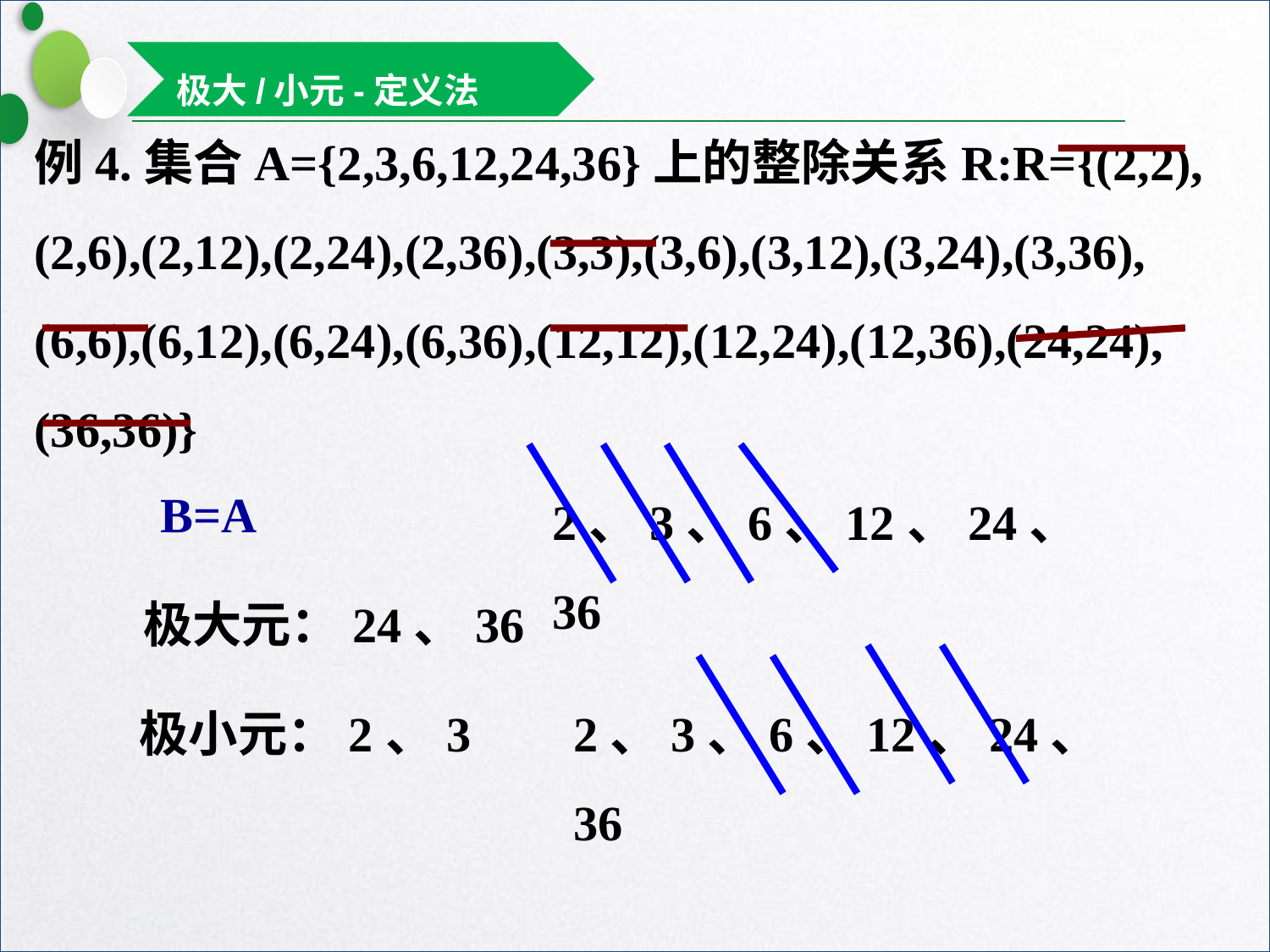

极大/小元-定义法
例4.集合A={2,3,6,12,24,36}上的整除关系R:R={(2,2),
(2,6),(2,12),(2,24),(2,36),(3,3),(3,6),(3,12),(3,24),(3,36),
(6,6),(6,12),(6,24),(6,36),(12,12),(12,24),(12,36),(24,24),
(36,36)}

B=A
2、3、6、12、24、36
极大元：24、36

极小元：2、3
2、3、6、12、24、36